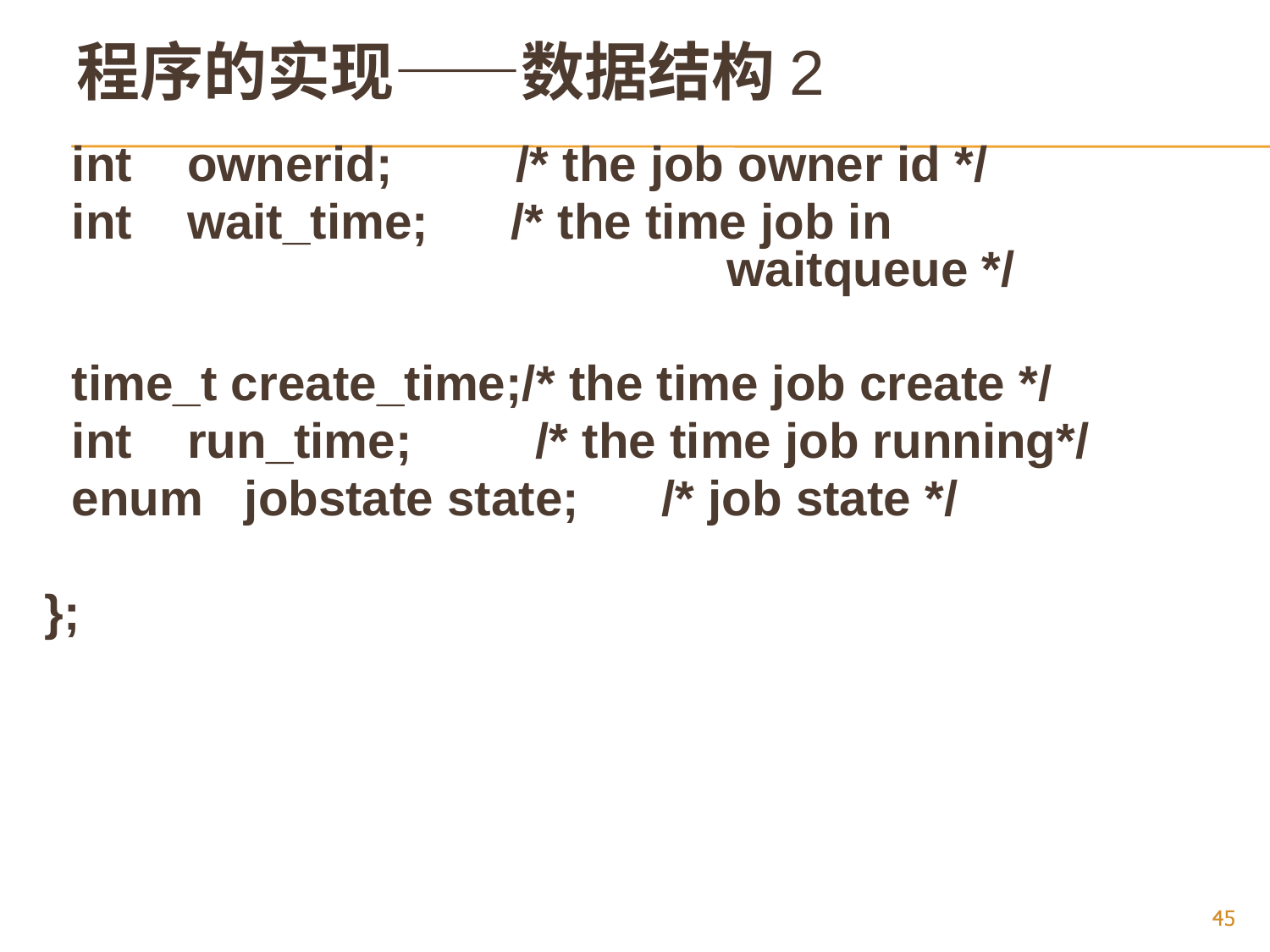

# 程序的实现——数据结构2
  int    ownerid;         /* the job owner id */
  int    wait_time;      /* the time job in							waitqueue */

  time_t create_time;/* the time job create */
  int    run_time;         /* the time job running*/
  enum   jobstate state;      /* job state */

};
45